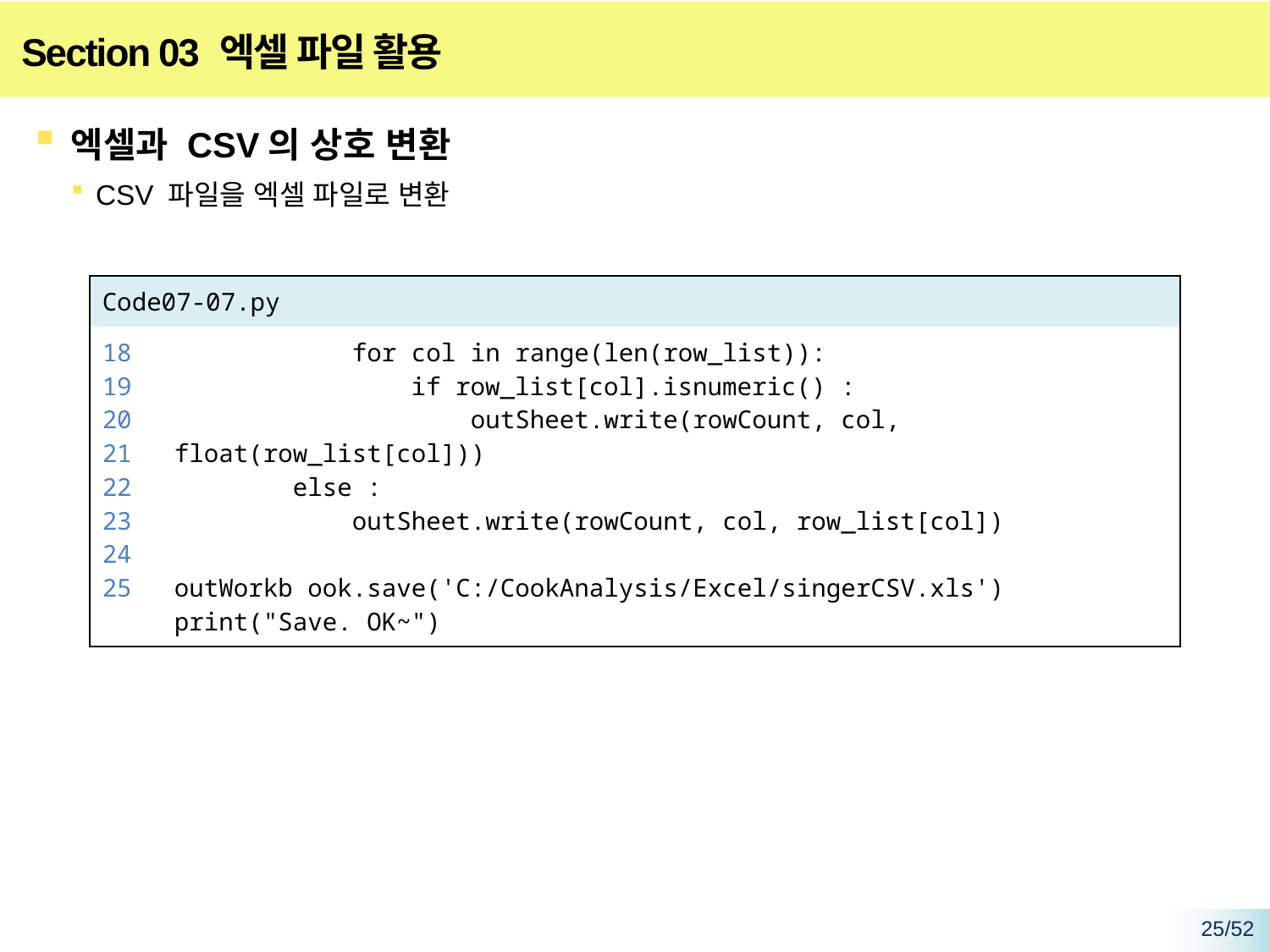

# Section 03 엑셀 파일 활용
엑셀과 CSV의 상호 변환
CSV 파일을 엑셀 파일로 변환
| Code07-07.py |  |
| --- | --- |
| 18 19 20 21 22 23 24 25 | for col in range(len(row\_list)): if row\_list[col].isnumeric() : outSheet.write(rowCount, col, float(row\_list[col])) else : outSheet.write(rowCount, col, row\_list[col]) outWorkb ook.save('C:/CookAnalysis/Excel/singerCSV.xls') print("Save. OK~") |